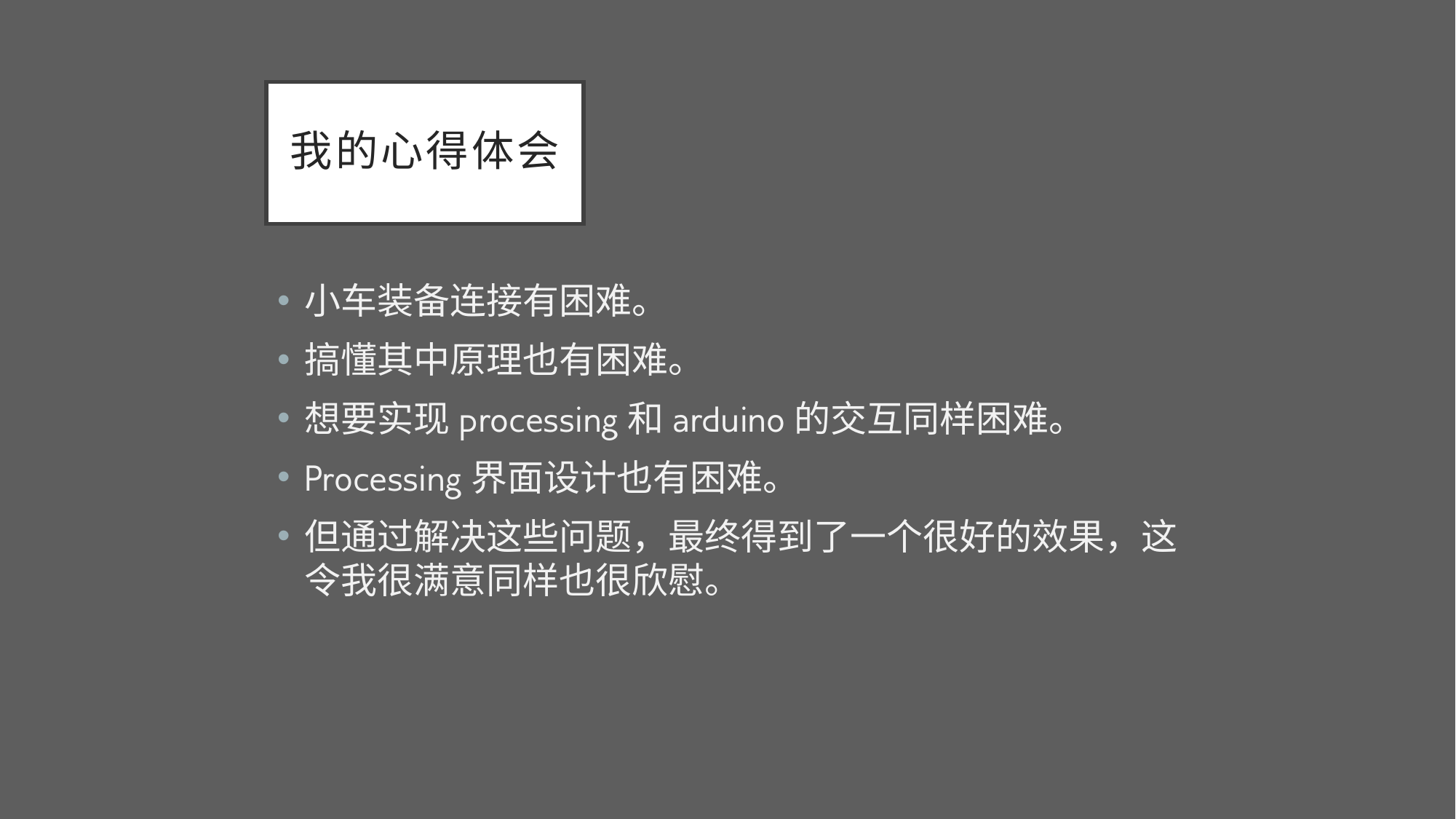

# 我的心得体会
小车装备连接有困难。
搞懂其中原理也有困难。
想要实现processing和arduino的交互同样困难。
Processing界面设计也有困难。
但通过解决这些问题，最终得到了一个很好的效果，这令我很满意同样也很欣慰。